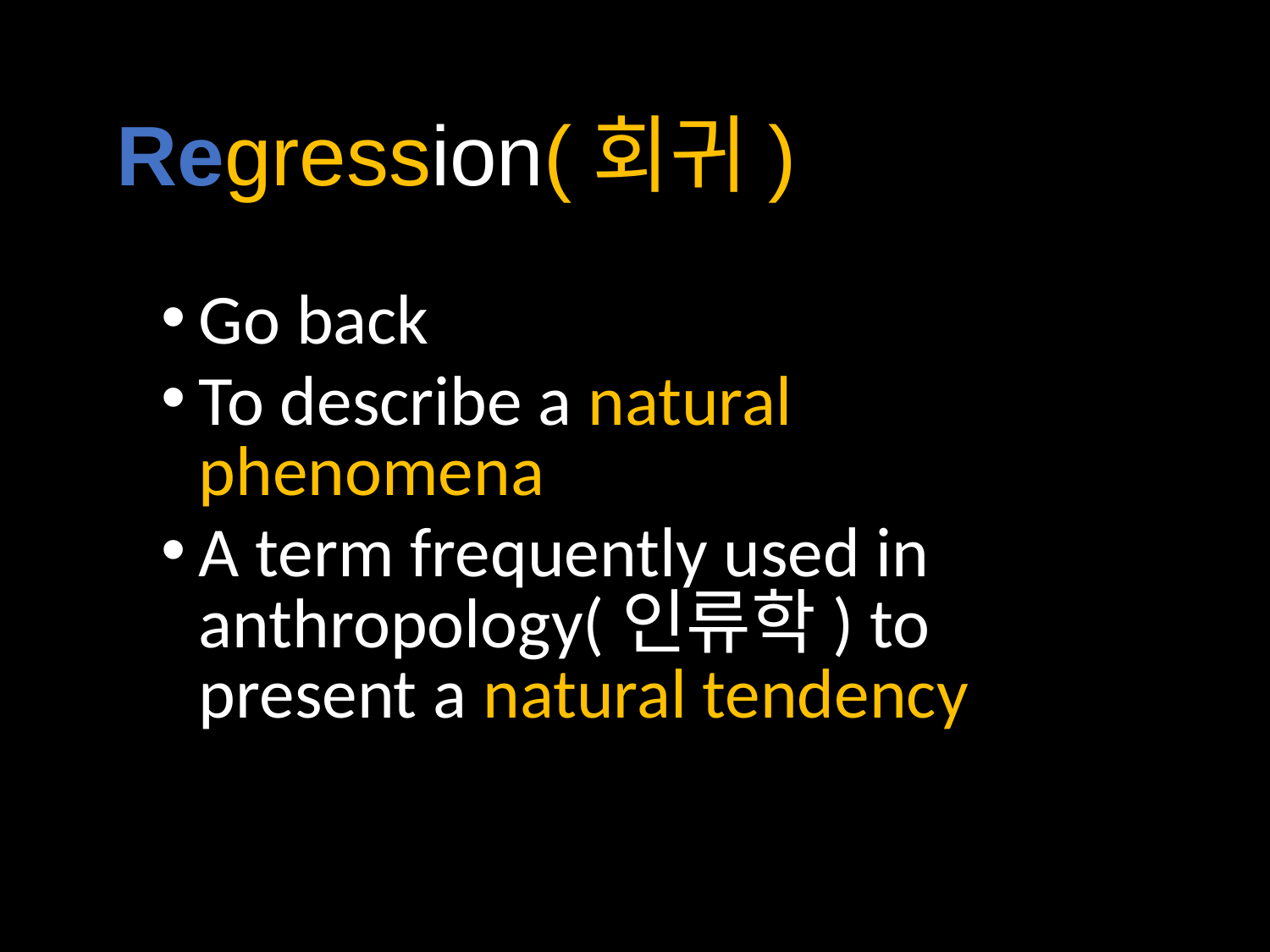

# Regression(회귀)
Go back
To describe a natural phenomena
A term frequently used in anthropology(인류학) to present a natural tendency